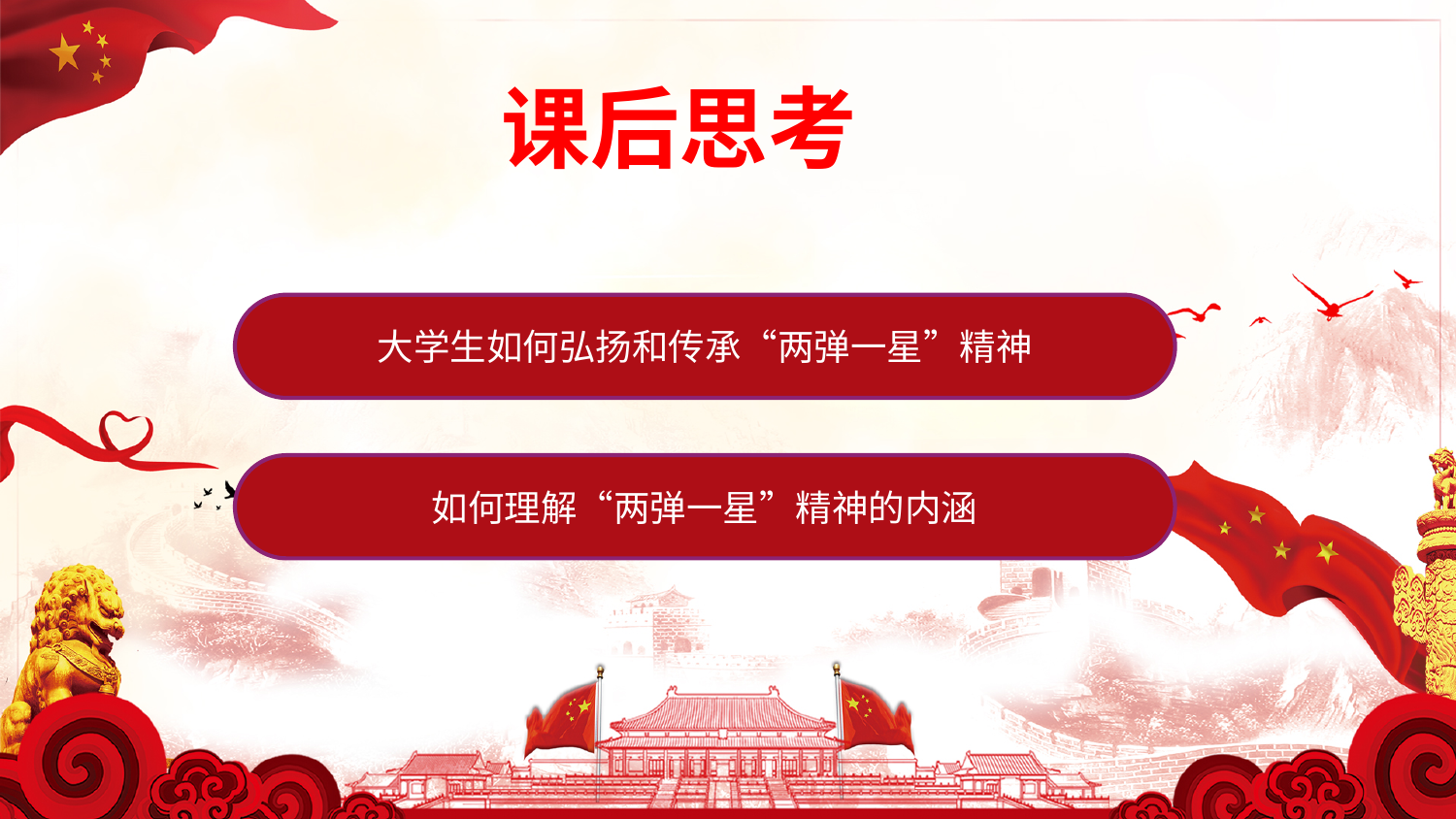

课后思考
大学生如何弘扬和传承“两弹一星”精神
如何理解“两弹一星”精神的内涵